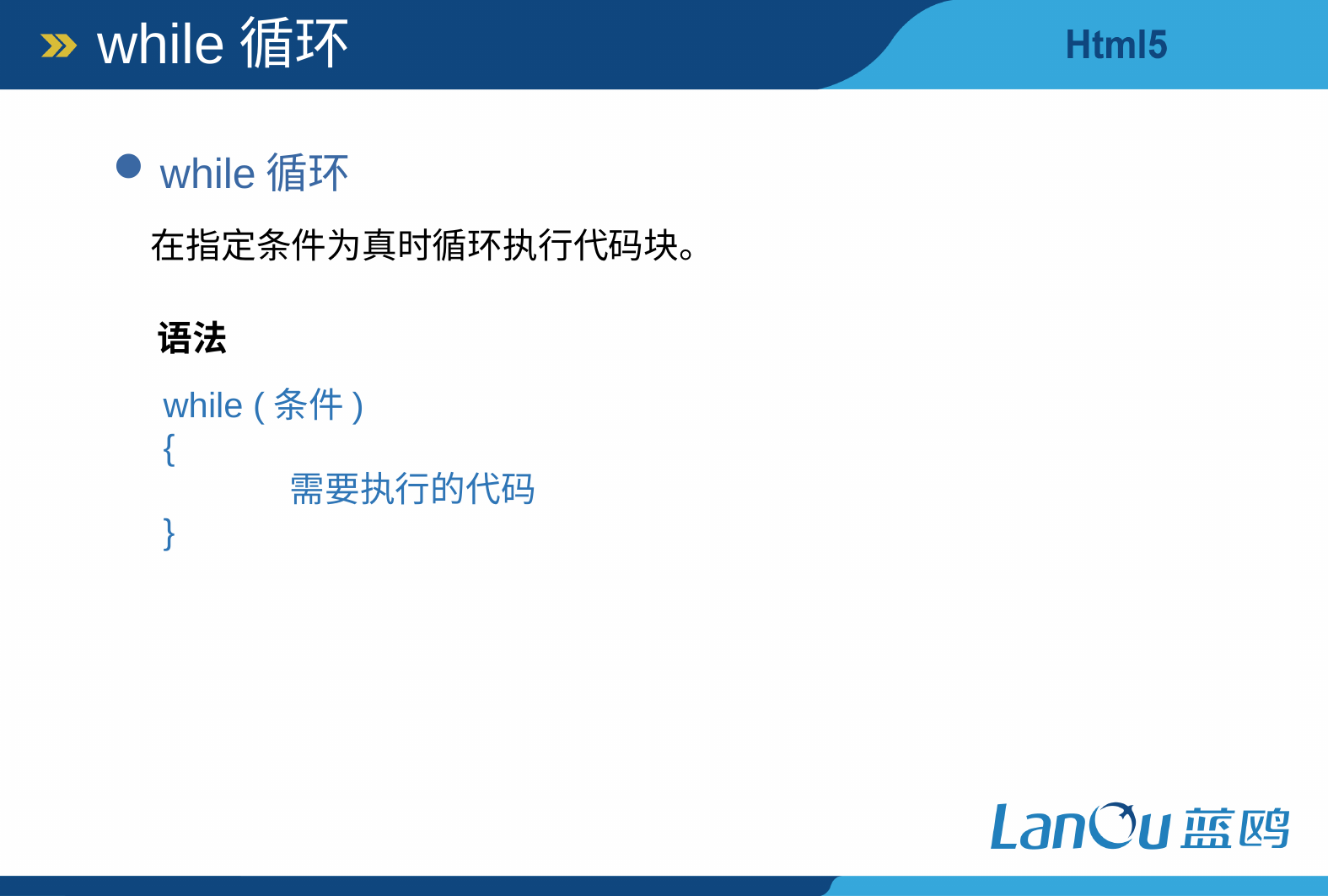

while循环
while循环
在指定条件为真时循环执行代码块。
语法
while (条件)
{
  	需要执行的代码
}